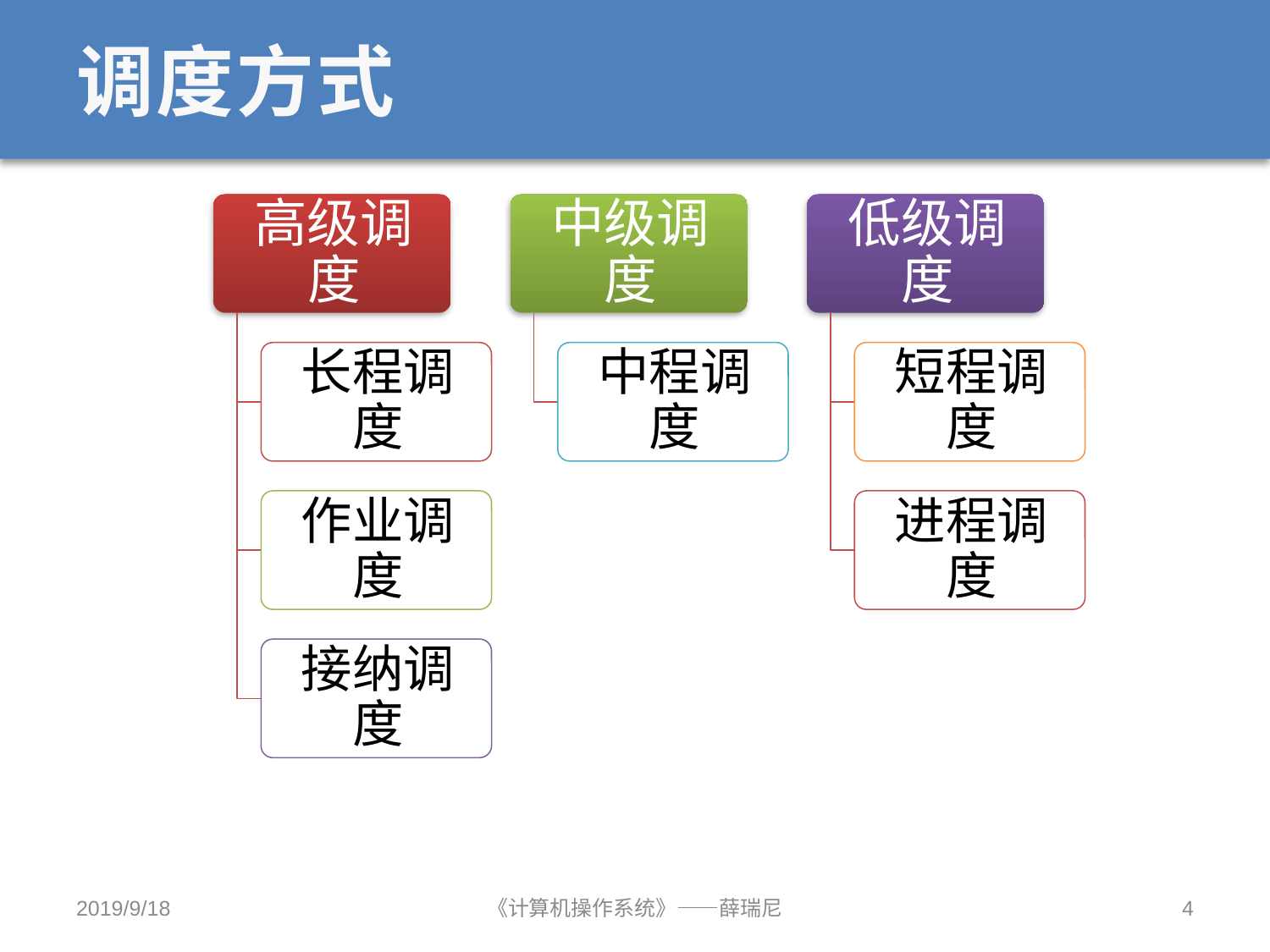

# 调度方式
高级调度
长程调度
作业调度
接纳调度
中级调度
中程调度
低级调度
短程调度
进程调度
2019/9/18
《计算机操作系统》——薛瑞尼
4